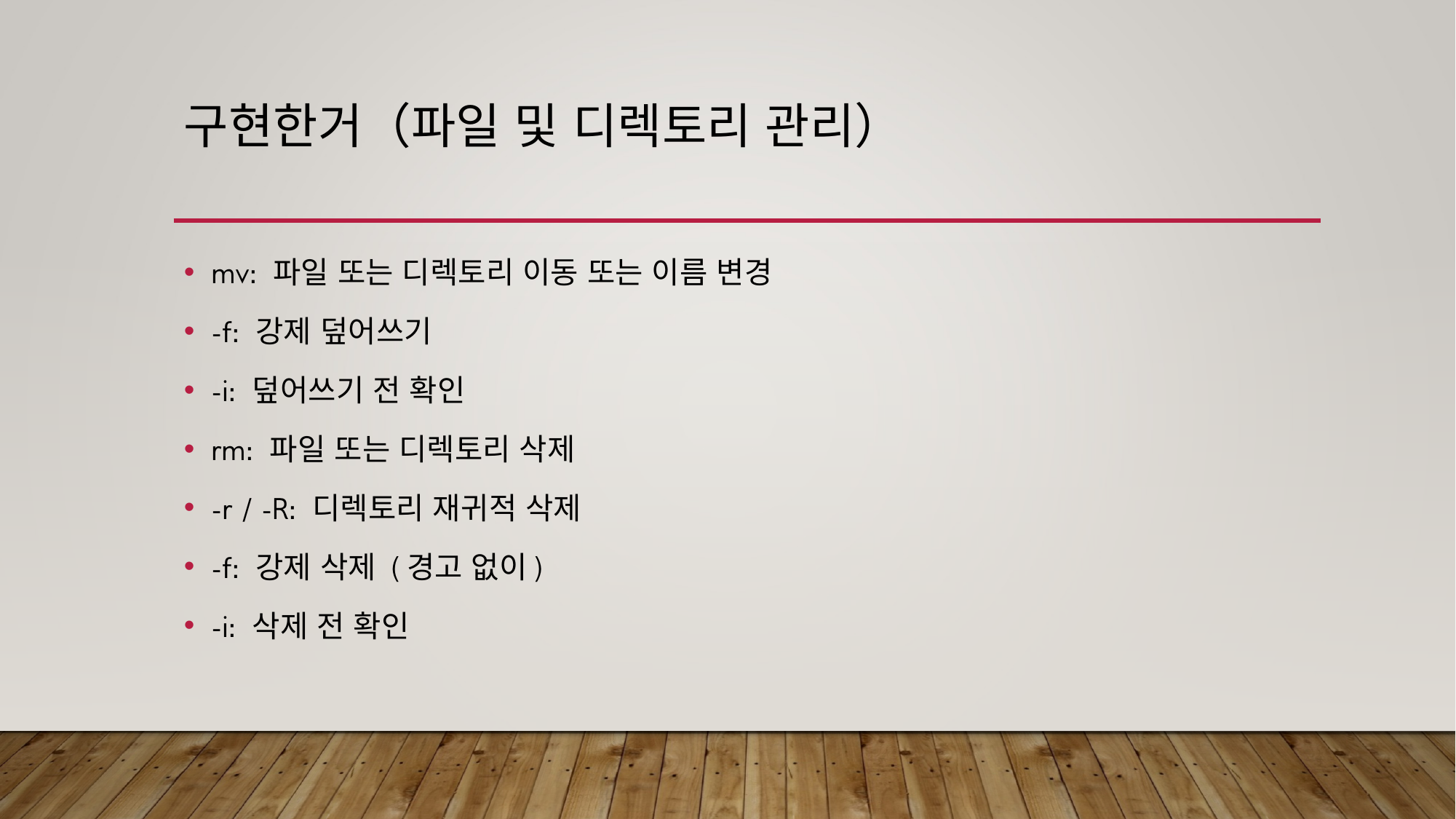

# 구현한거（파일 및 디렉토리 관리）
mv: 파일 또는 디렉토리 이동 또는 이름 변경
-f: 강제 덮어쓰기
-i: 덮어쓰기 전 확인
rm: 파일 또는 디렉토리 삭제
-r / -R: 디렉토리 재귀적 삭제
-f: 강제 삭제 (경고 없이)
-i: 삭제 전 확인